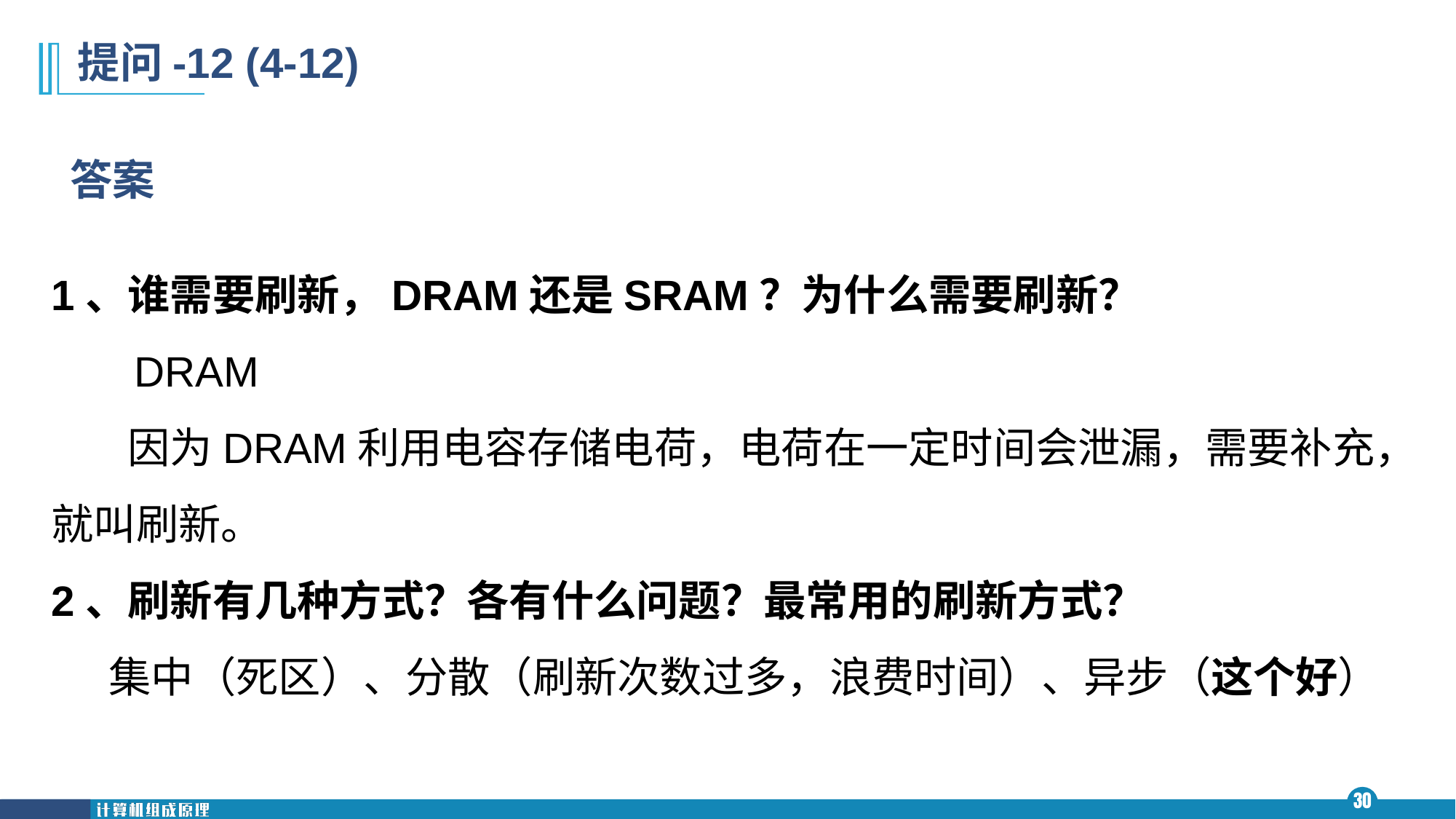

提问-12 (4-12)

答案
1、谁需要刷新，DRAM还是SRAM？为什么需要刷新？
       DRAM
       因为DRAM利用电容存储电荷，电荷在一定时间会泄漏，需要补充，就叫刷新。
2、刷新有几种方式？各有什么问题？最常用的刷新方式？
     集中（死区）、分散（刷新次数过多，浪费时间）、异步（这个好）